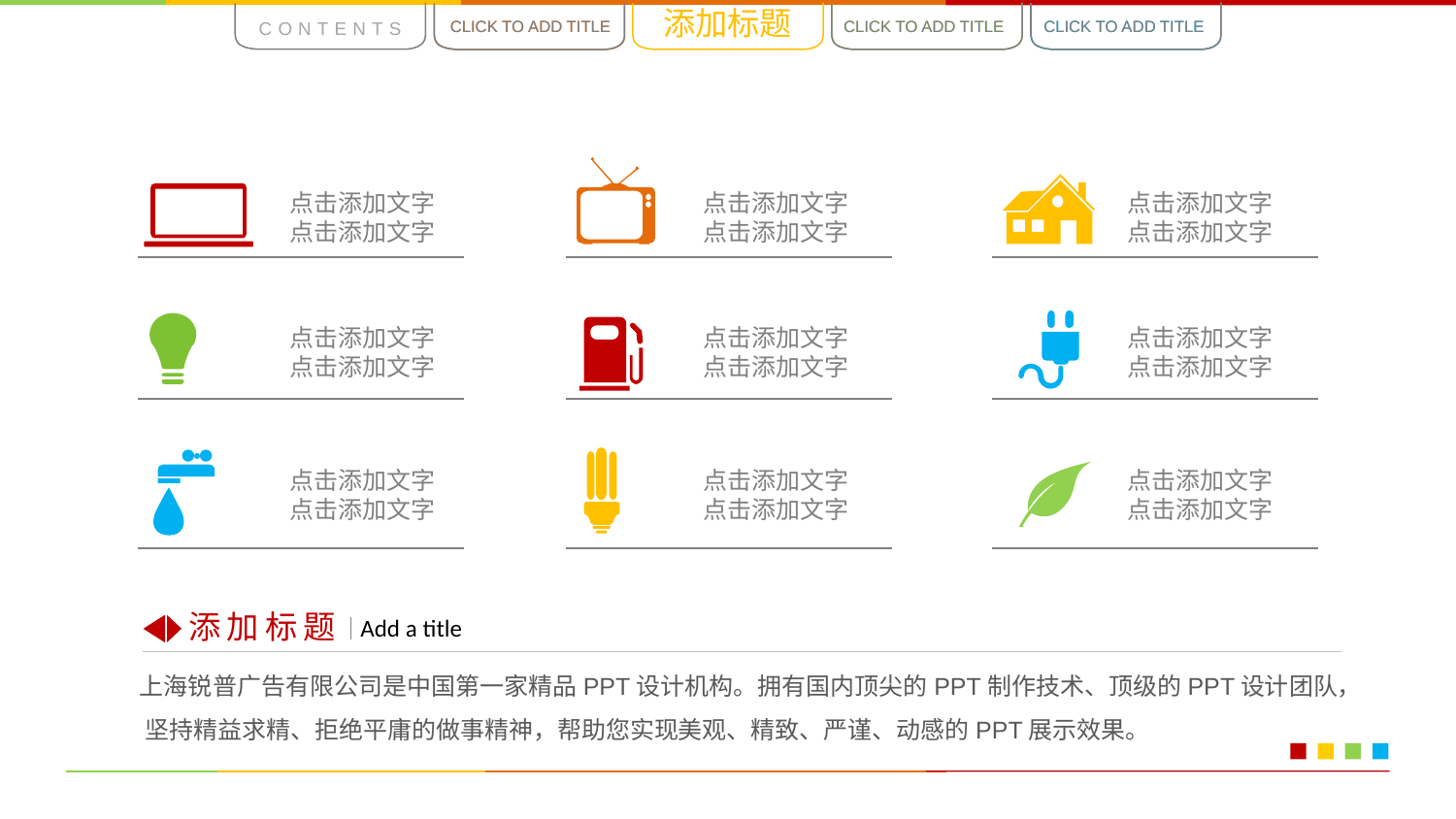

添加标题

CONTENTS

CLICK TO ADD TITLE

CLICK TO ADD TITLE

CLICK TO ADD TITLE

CLICK TO ADD TITLE

CLICK TO ADD TITLE

CLICK TO ADD TITLE

点击添加文字
点击添加文字

点击添加文字
点击添加文字
点击添加文字
点击添加文字

31%

点击添加文字
点击添加文字

点击添加文字
点击添加文字

点击添加文字
点击添加文字

点击添加文字
点击添加文字

点击添加文字
点击添加文字

点击添加文字
点击添加文字

添加标题
Add a title

上海锐普广告有限公司是中国第一家精品PPT设计机构。拥有国内顶尖的PPT制作技术、顶级的PPT设计团队， 坚持精益求精、拒绝平庸的做事精神，帮助您实现美观、精致、严谨、动感的PPT展示效果。